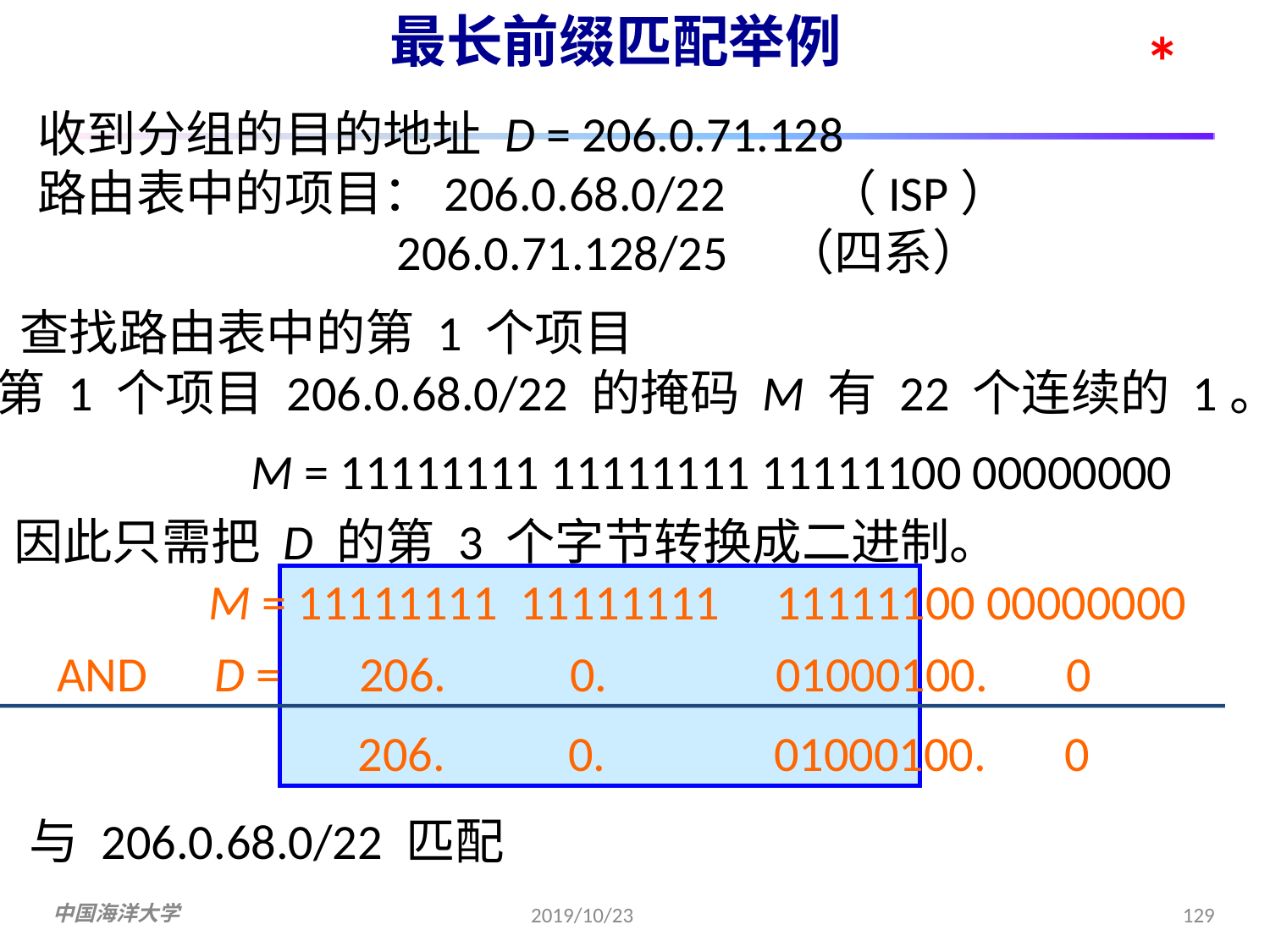

# 最长前缀匹配举例
*
收到分组的目的地址 D = 206.0.71.128
路由表中的项目：206.0.68.0/22        （ISP）
                                206.0.71.128/25    （四系）
查找路由表中的第 1 个项目
第 1 个项目 206.0.68.0/22 的掩码 M 有 22 个连续的 1。
M = 11111111 11111111 11111100 00000000
因此只需把 D 的第 3 个字节转换成二进制。
M = 11111111  11111111     11111100 00000000

AND      D =       206.           0.               01000100.       0

206.           0.               01000100.       0
与 206.0.68.0/22 匹配